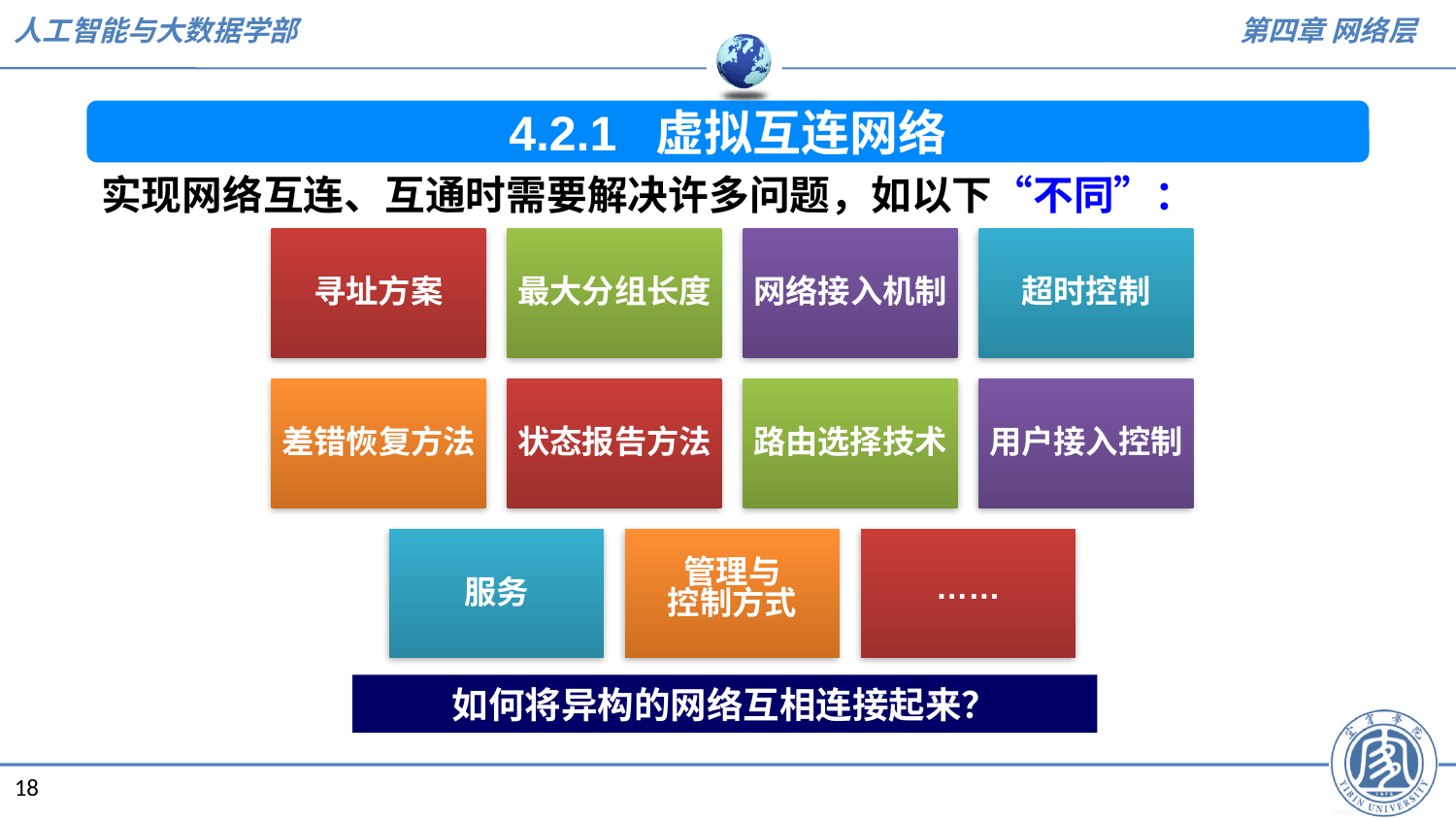

4.2.1  虚拟互连网络

实现网络互连、互通时需要解决许多问题，如以下“不同”：
寻址方案
最大分组长度
网络接入机制
超时控制
差错恢复方法
状态报告方法
路由选择技术
用户接入控制
服务
管理与
控制方式
……
如何将异构的网络互相连接起来？
18